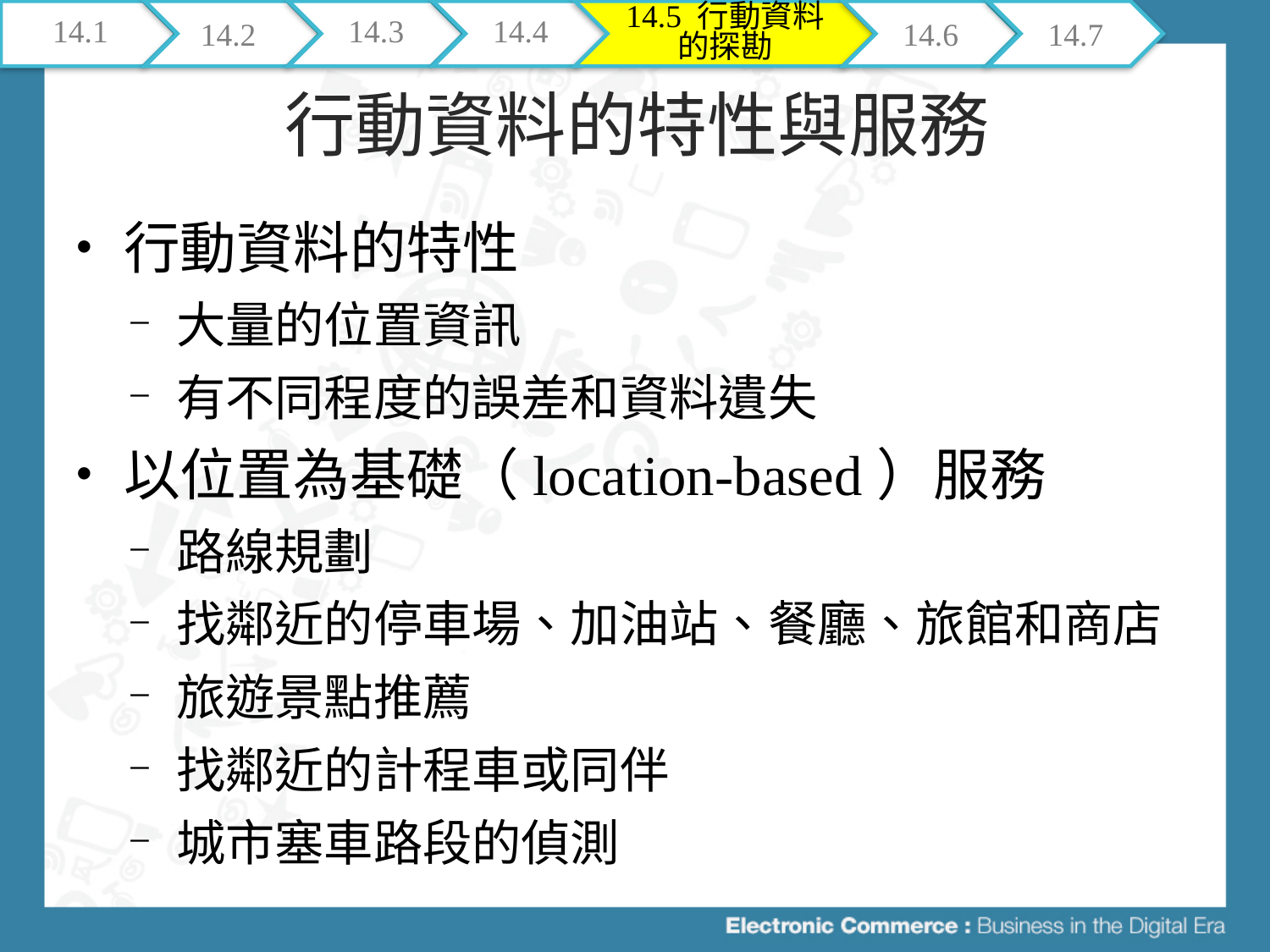

14.1
14.2
14.3
14.4
14.5 行動資料的探勘
14.6
14.7
# 行動資料的特性與服務
行動資料的特性
大量的位置資訊
有不同程度的誤差和資料遺失
以位置為基礎（location-based）服務
路線規劃
找鄰近的停車場、加油站、餐廳、旅館和商店
旅遊景點推薦
找鄰近的計程車或同伴
城市塞車路段的偵測